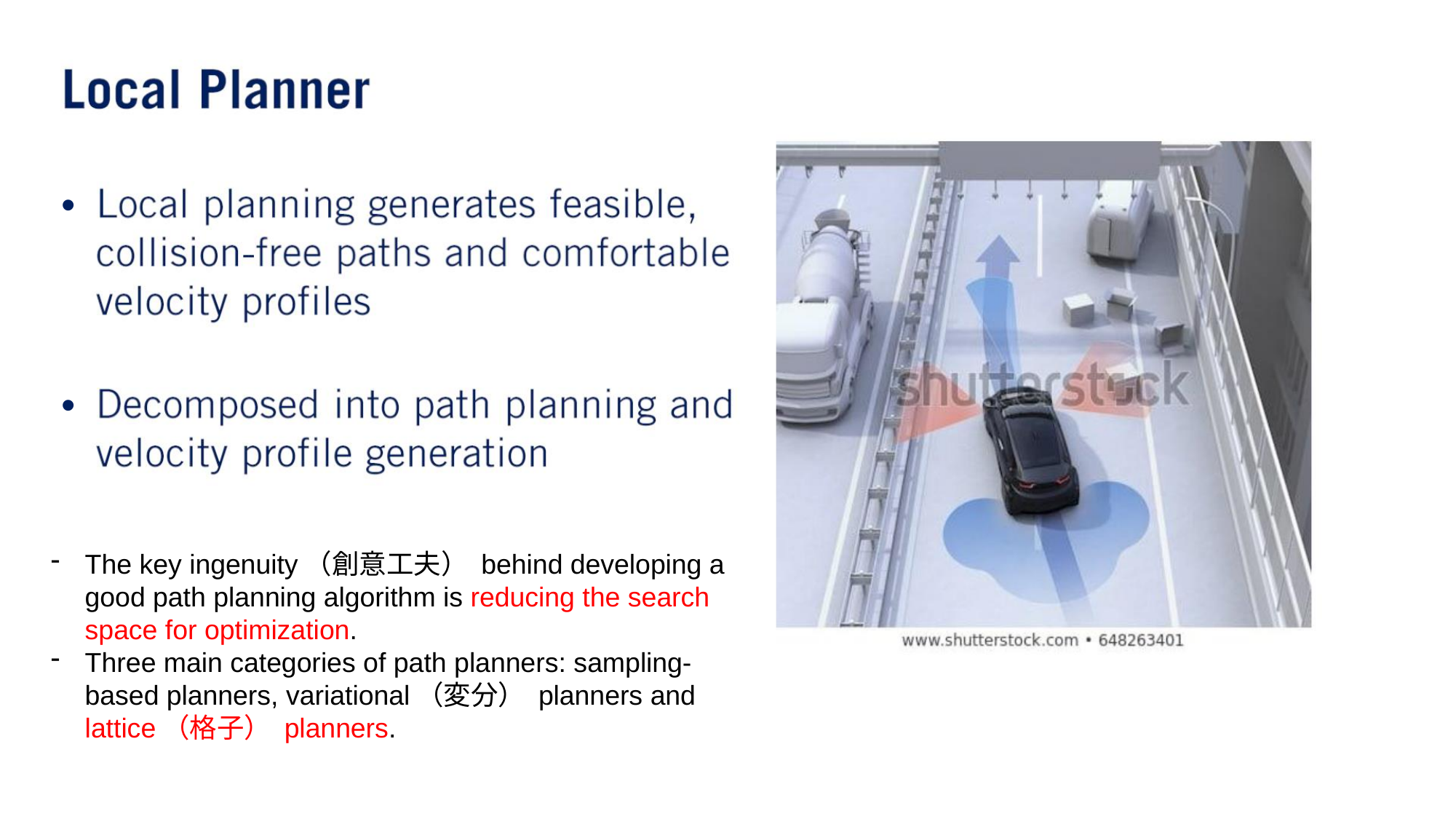

•
•
The key ingenuity（創意工夫） behind developing a good path planning algorithm is reducing the search space for optimization.
Three main categories of path planners: sampling-based planners, variational（変分） planners and lattice（格子） planners.